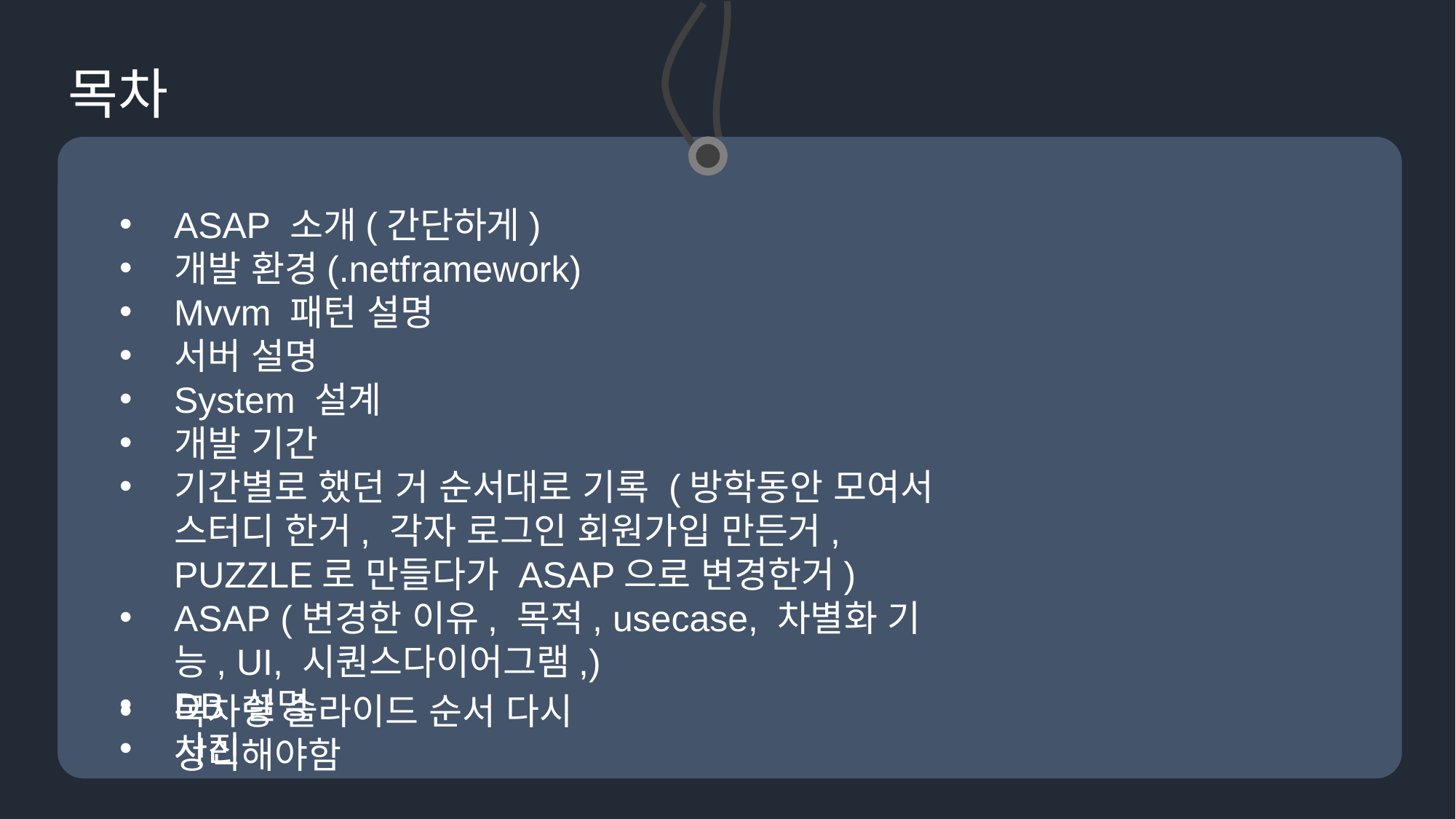

목차

ASAP 소개(간단하게)
개발 환경(.netframework)
Mvvm 패턴 설명
서버 설명
System 설계
개발 기간
기간별로 했던 거 순서대로 기록 (방학동안 모여서 스터디 한거, 각자 로그인 회원가입 만든거, PUZZLE로 만들다가 ASAP으로 변경한거)
ASAP (변경한 이유, 목적, usecase, 차별화 기능, UI, 시퀀스다이어그램,)
DB 설명
사진
목차랑 슬라이드 순서 다시 정리해야함